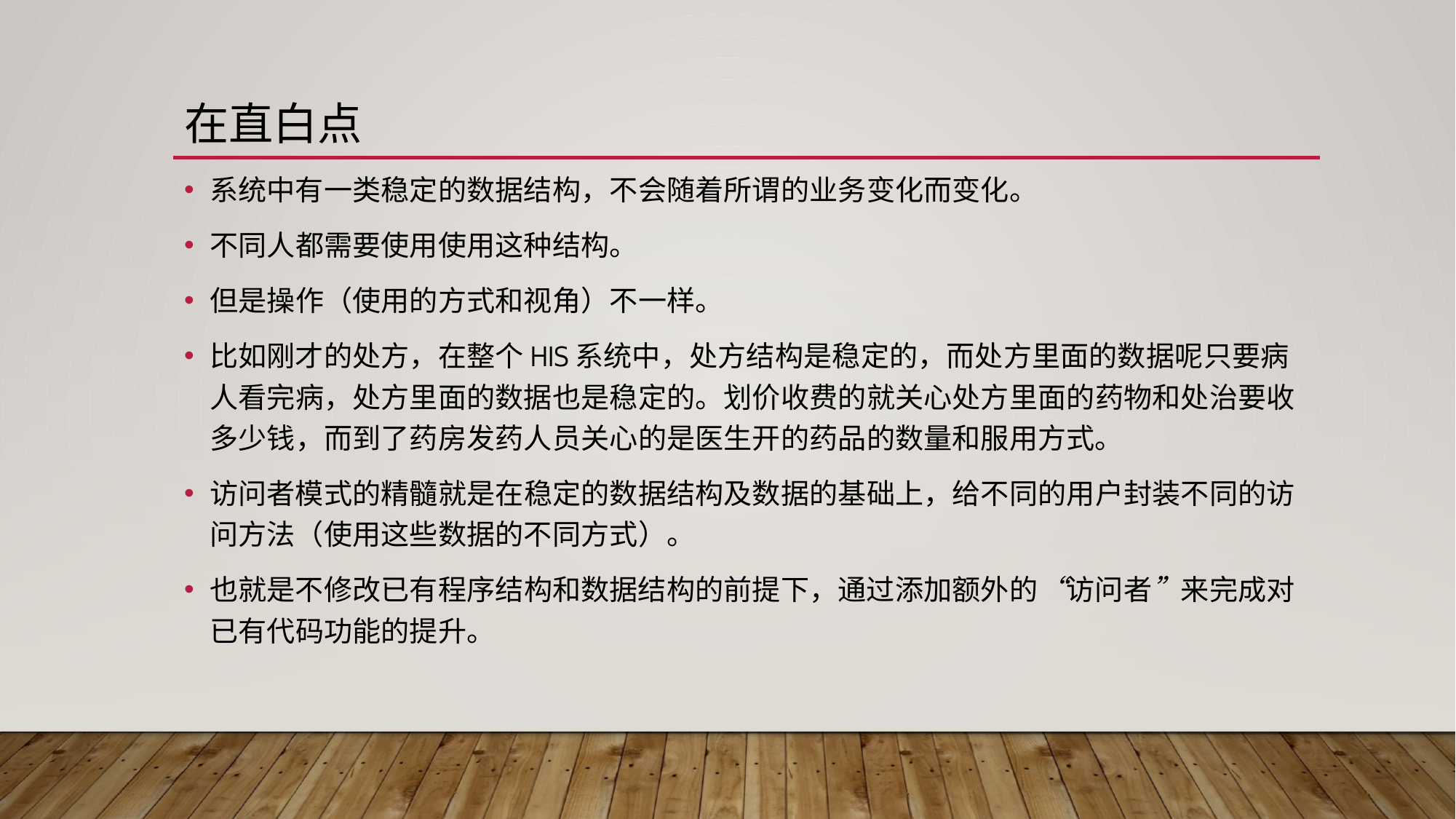

# 在直白点
系统中有一类稳定的数据结构，不会随着所谓的业务变化而变化。
不同人都需要使用使用这种结构。
但是操作（使用的方式和视角）不一样。
比如刚才的处方，在整个HIS系统中，处方结构是稳定的，而处方里面的数据呢只要病人看完病，处方里面的数据也是稳定的。划价收费的就关心处方里面的药物和处治要收多少钱，而到了药房发药人员关心的是医生开的药品的数量和服用方式。
访问者模式的精髓就是在稳定的数据结构及数据的基础上，给不同的用户封装不同的访问方法（使用这些数据的不同方式）。
也就是不修改已有程序结构和数据结构的前提下，通过添加额外的“访问者”来完成对已有代码功能的提升。